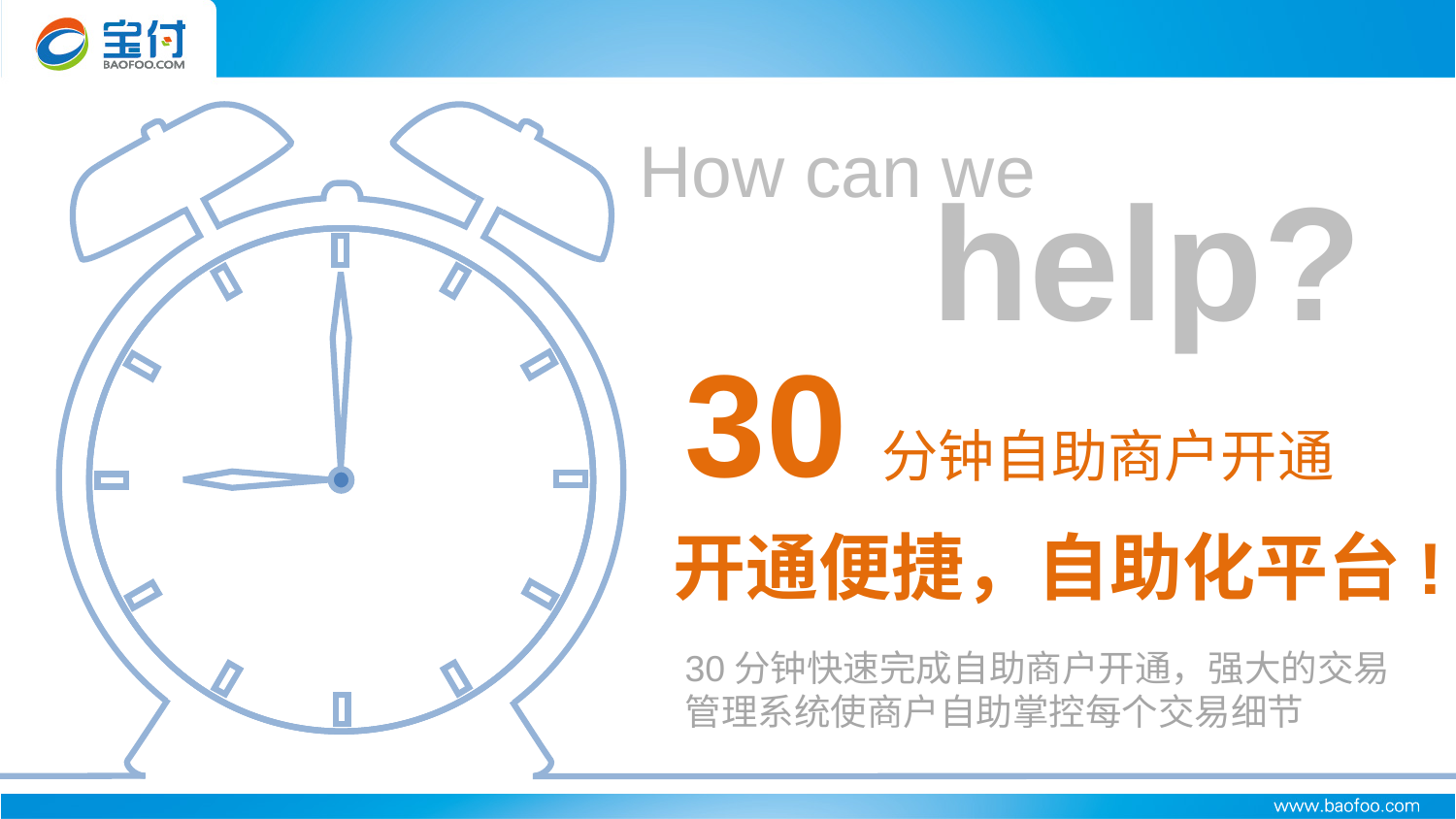

How can we

help?

30分钟自助商户开通

开通便捷，自助化平台!

30分钟快速完成自助商户开通，强大的交易管理系统使商户自助掌控每个交易细节